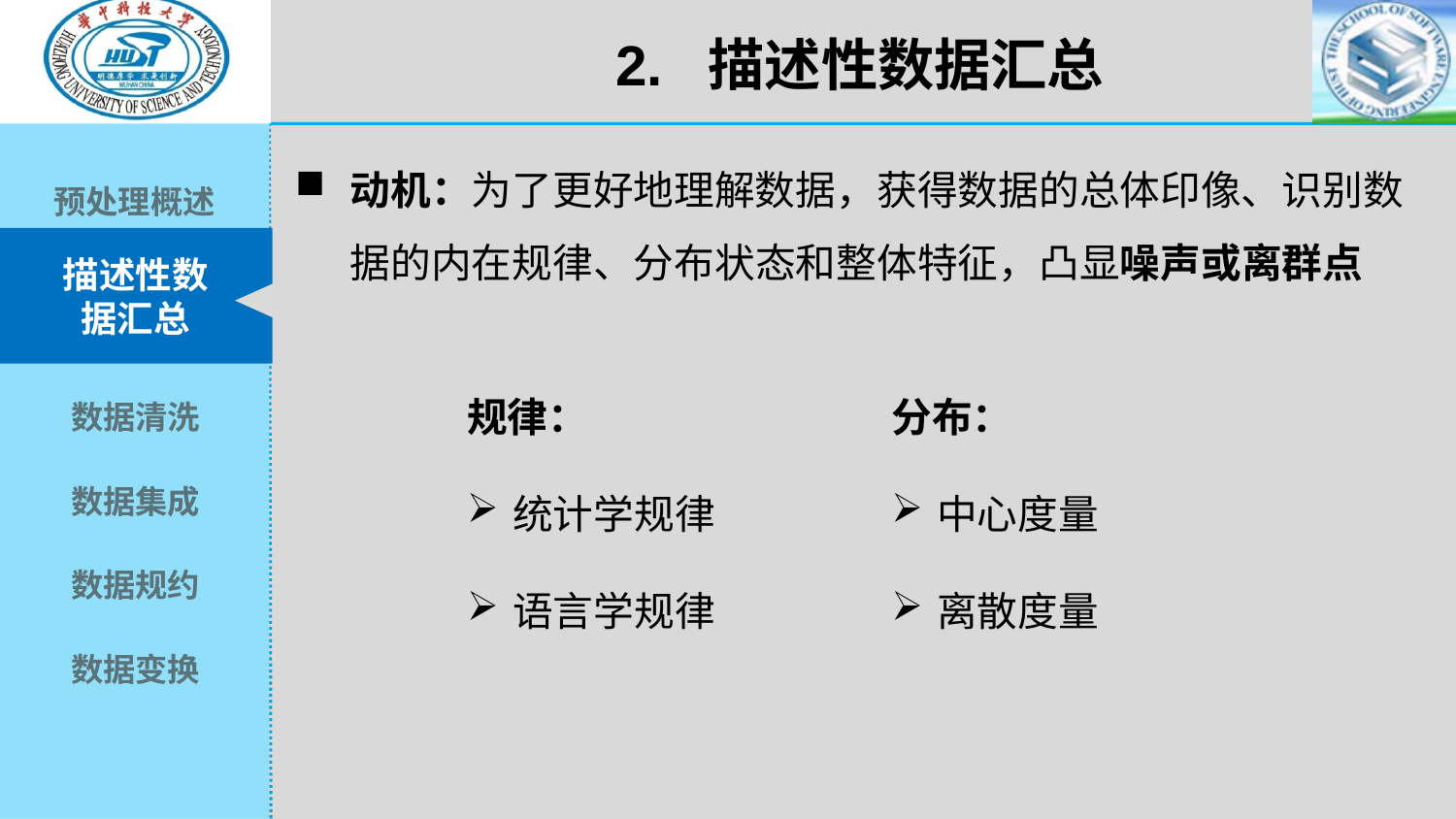

2.  描述性数据汇总
动机：为了更好地理解数据，获得数据的总体印像、识别数据的内在规律、分布状态和整体特征，凸显噪声或离群点
规律：
统计学规律
语言学规律
分布：
中心度量
离散度量